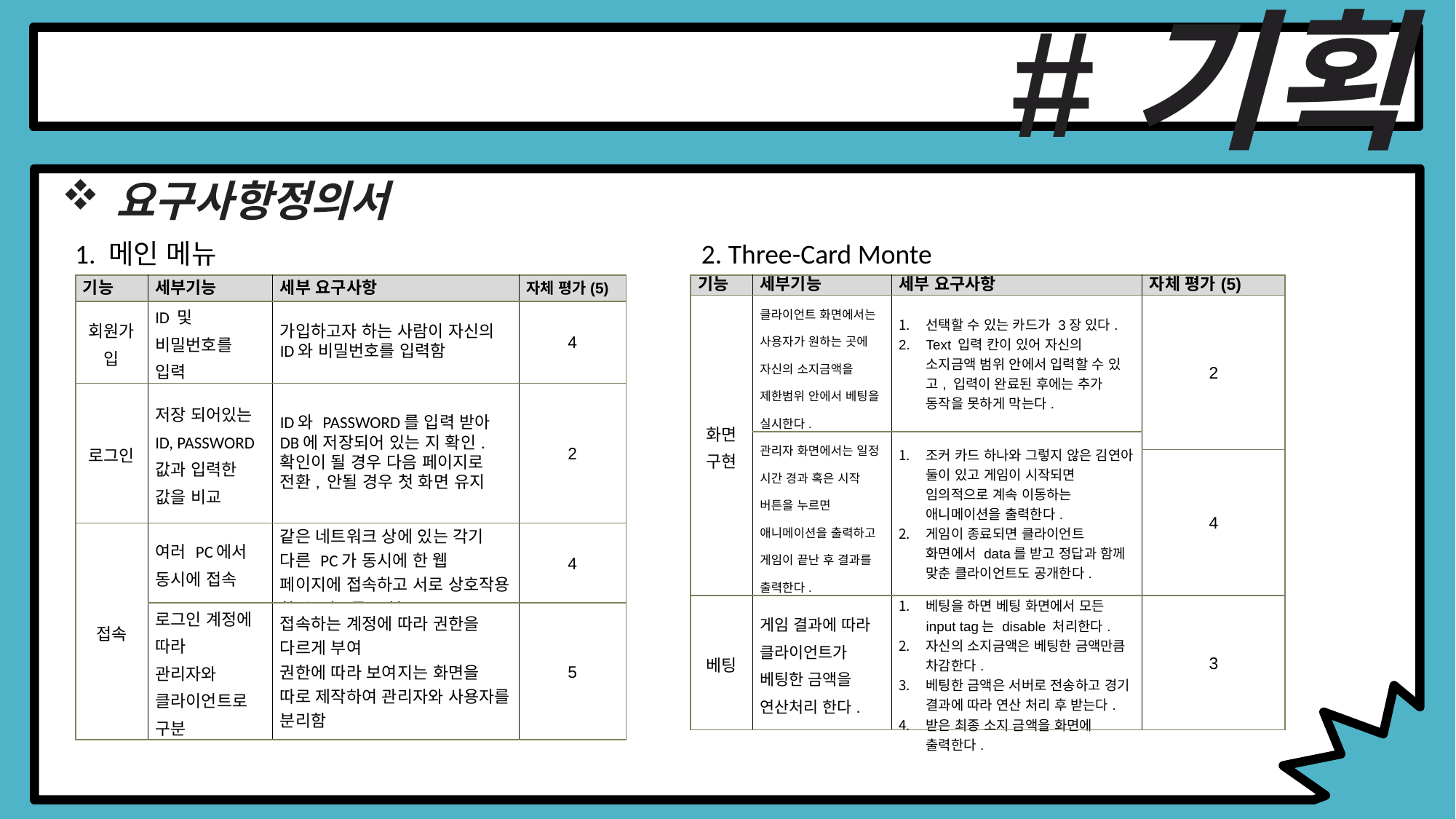

#기획
요구사항정의서

1. 메인 메뉴
2. Three-Card Monte
| 기능 | 세부기능 | 세부 요구사항 | 자체 평가(5) |
| --- | --- | --- | --- |
| 회원가입 | ID 및 비밀번호를 입력 | 가입하고자 하는 사람이 자신의 ID와 비밀번호를 입력함 | 4 |
| 로그인 | 저장 되어있는 ID, PASSWORD 값과 입력한 값을 비교 | ID와 PASSWORD를 입력 받아 DB에 저장되어 있는 지 확인. 확인이 될 경우 다음 페이지로 전환, 안될 경우 첫 화면 유지 | 2 |
| 접속 | 여러 PC에서 동시에 접속 | 같은 네트워크 상에 있는 각기 다른 PC가 동시에 한 웹 페이지에 접속하고 서로 상호작용 할 수 있도록 구현 | 4 |
|  | 로그인 계정에 따라 관리자와 클라이언트로 구분 | 접속하는 계정에 따라 권한을 다르게 부여 권한에 따라 보여지는 화면을 따로 제작하여 관리자와 사용자를 분리함 | 5 |
| 기능 | 세부기능 | 세부 요구사항 | 자체 평가(5) |
| --- | --- | --- | --- |
| 화면 구현 | 클라이언트 화면에서는 사용자가 원하는 곳에 자신의 소지금액을 제한범위 안에서 베팅을 실시한다. | 선택할 수 있는 카드가 3장 있다. Text 입력 칸이 있어 자신의 소지금액 범위 안에서 입력할 수 있고, 입력이 완료된 후에는 추가 동작을 못하게 막는다. | 2 |
|  | 관리자 화면에서는 일정 시간 경과 혹은 시작 버튼을 누르면 애니메이션을 출력하고 게임이 끝난 후 결과를 출력한다. | 조커 카드 하나와 그렇지 않은 김연아 둘이 있고 게임이 시작되면 임의적으로 계속 이동하는 애니메이션을 출력한다. 게임이 종료되면 클라이언트 화면에서 data를 받고 정답과 함께 맞춘 클라이언트도 공개한다. |  |
|  |  |  | 4 |
| 베팅 | 게임 결과에 따라 클라이언트가 베팅한 금액을 연산처리 한다. | 베팅을 하면 베팅 화면에서 모든 input tag는 disable 처리한다. 자신의 소지금액은 베팅한 금액만큼 차감한다. 베팅한 금액은 서버로 전송하고 경기 결과에 따라 연산 처리 후 받는다. 받은 최종 소지 금액을 화면에 출력한다. | 3 |